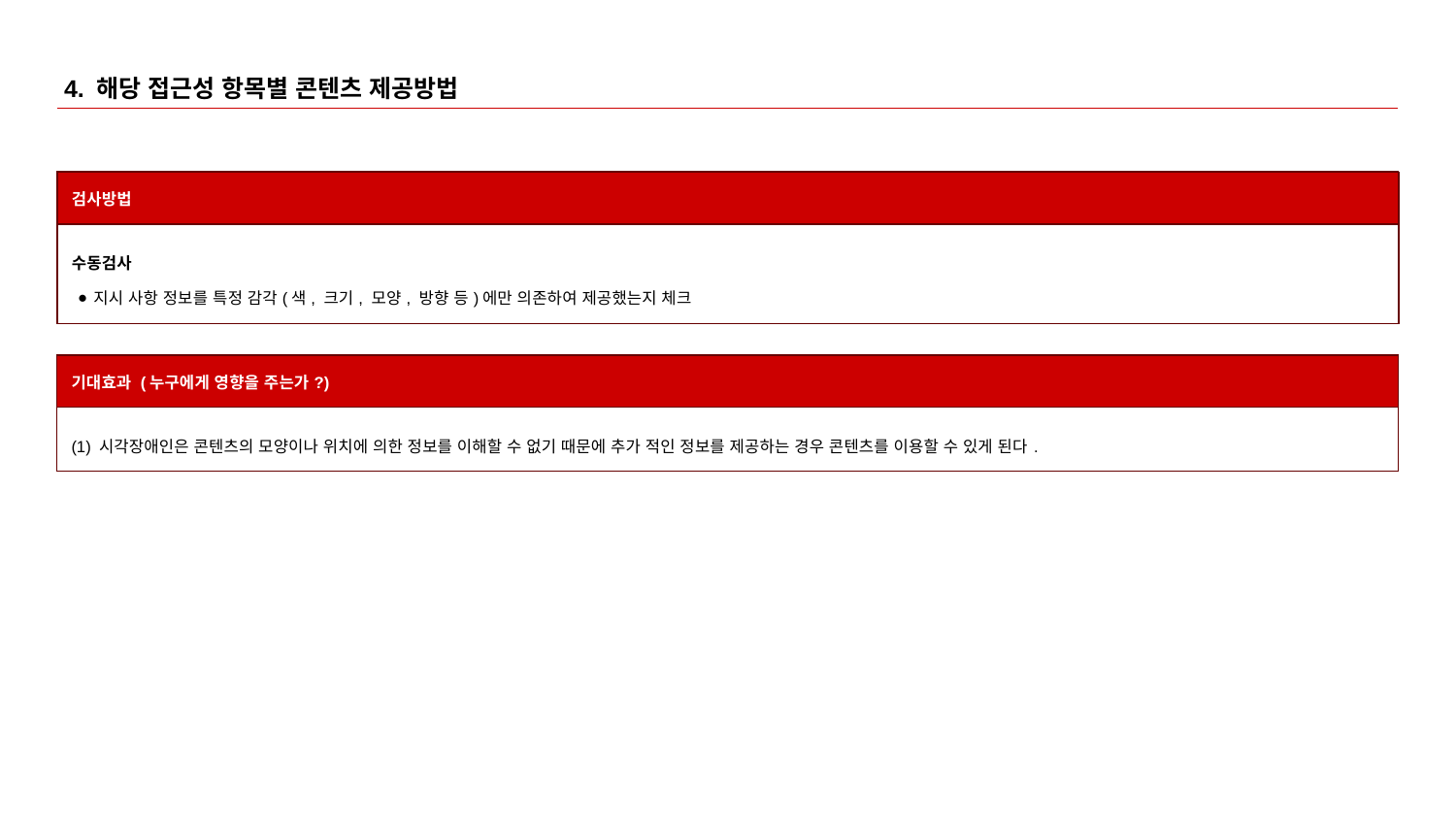

# 4. 해당 접근성 항목별 콘텐츠 제공방법
| 검사방법 |
| --- |
| 수동검사 지시 사항 정보를 특정 감각(색, 크기, 모양, 방향 등)에만 의존하여 제공했는지 체크 |
| 기대효과 (누구에게 영향을 주는가?) |
| --- |
| (1) 시각장애인은 콘텐츠의 모양이나 위치에 의한 정보를 이해할 수 없기 때문에 추가 적인 정보를 제공하는 경우 콘텐츠를 이용할 수 있게 된다. |